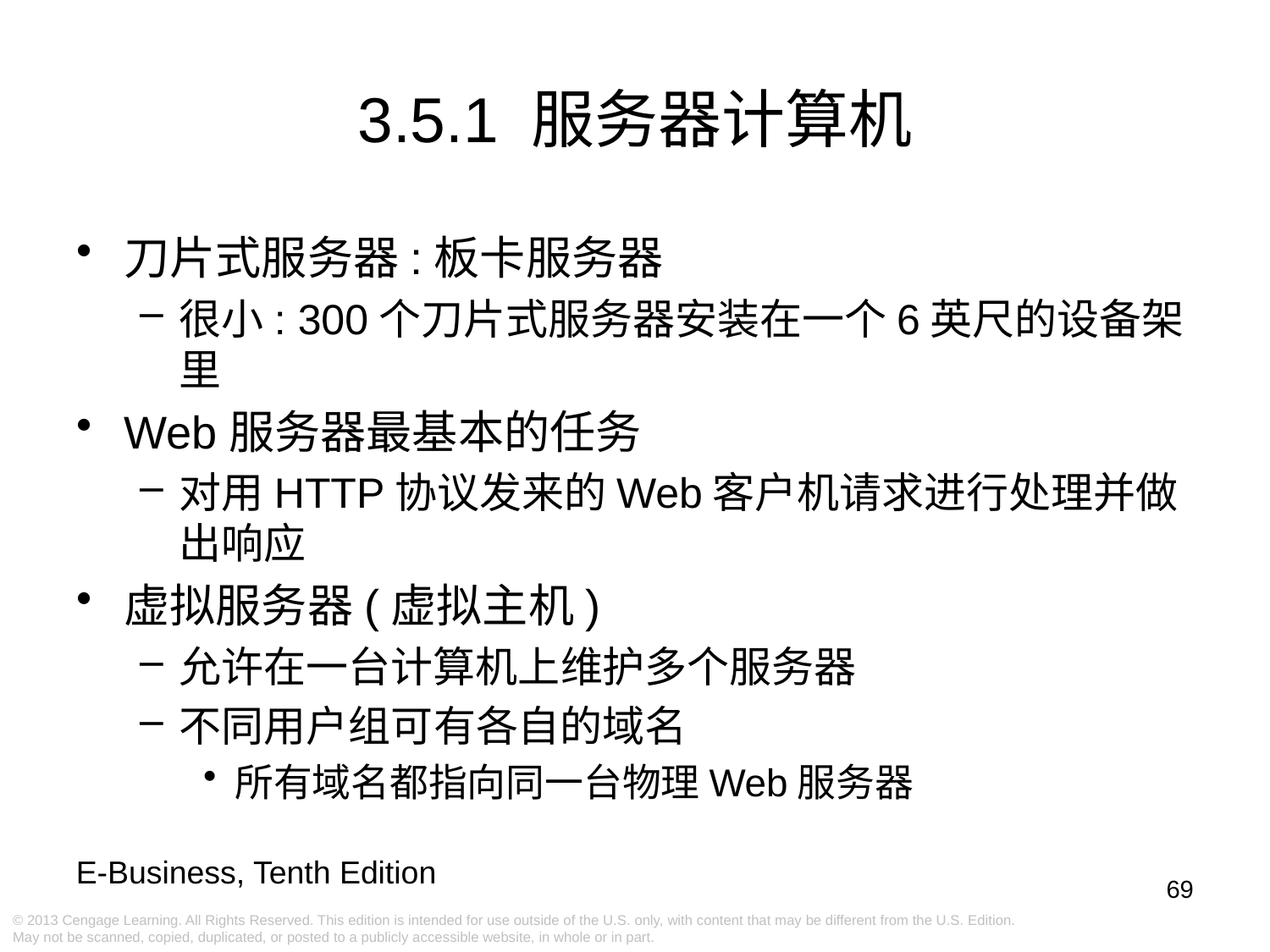

# 3.5.1 服务器计算机
刀片式服务器:板卡服务器
很小: 300个刀片式服务器安装在一个6英尺的设备架里
Web服务器最基本的任务
对用HTTP协议发来的Web客户机请求进行处理并做出响应
虚拟服务器(虚拟主机)
允许在一台计算机上维护多个服务器
不同用户组可有各自的域名
所有域名都指向同一台物理Web服务器
69